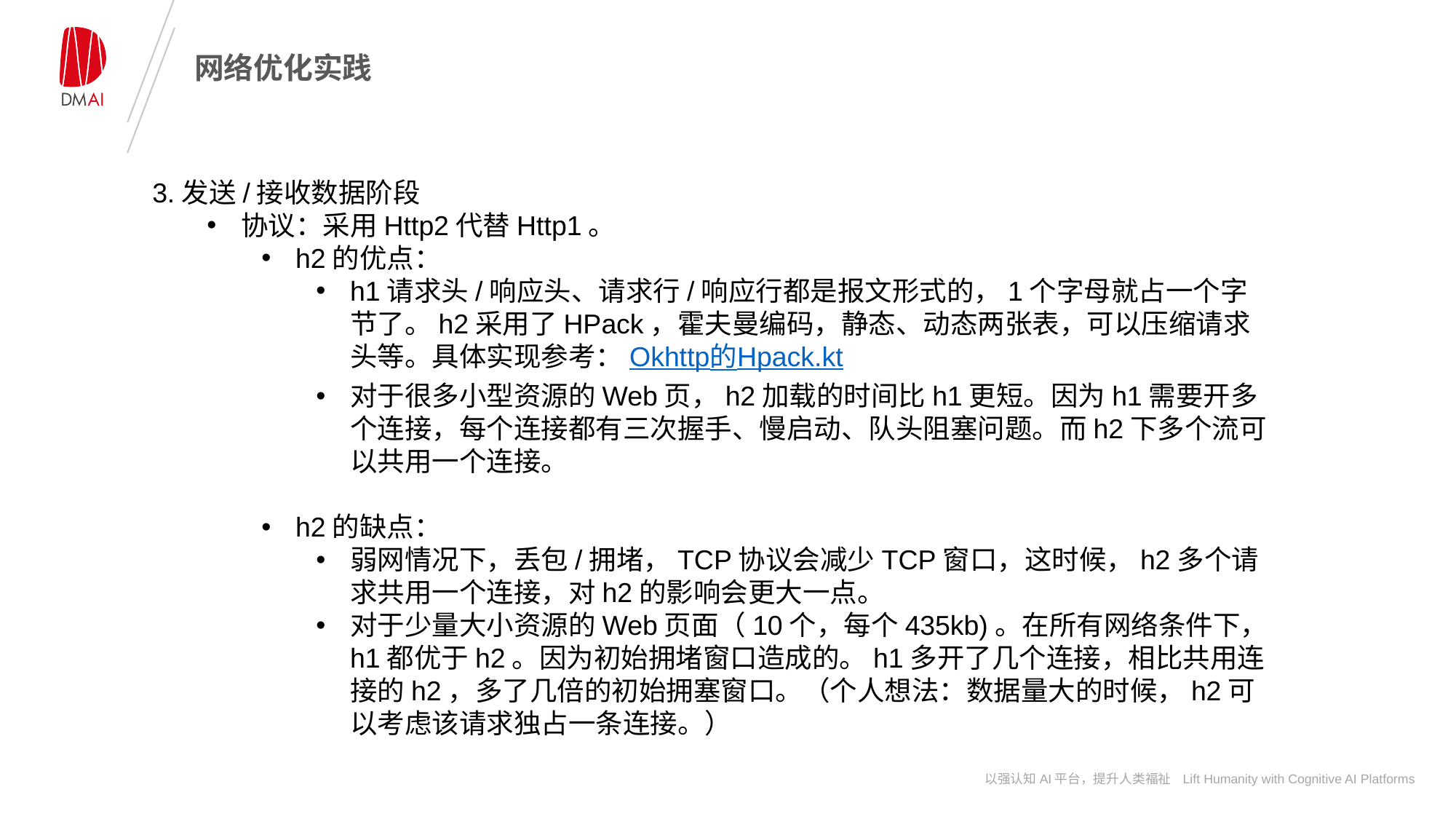

# 网络优化实践
3.发送/接收数据阶段
协议：采用Http2代替Http1。
h2的优点：
h1请求头/响应头、请求行/响应行都是报文形式的，1个字母就占一个字节了。h2采用了HPack，霍夫曼编码，静态、动态两张表，可以压缩请求头等。具体实现参考：Okhttp的Hpack.kt
对于很多小型资源的Web页，h2加载的时间比h1更短。因为h1需要开多个连接，每个连接都有三次握手、慢启动、队头阻塞问题。而h2下多个流可以共用一个连接。

h2的缺点：
弱网情况下，丢包/拥堵，TCP协议会减少TCP窗口，这时候，h2多个请求共用一个连接，对h2的影响会更大一点。
对于少量大小资源的Web页面（10个，每个435kb)。在所有网络条件下，h1都优于h2。因为初始拥堵窗口造成的。h1多开了几个连接，相比共用连接的h2，多了几倍的初始拥塞窗口。（个人想法：数据量大的时候，h2可以考虑该请求独占一条连接。）